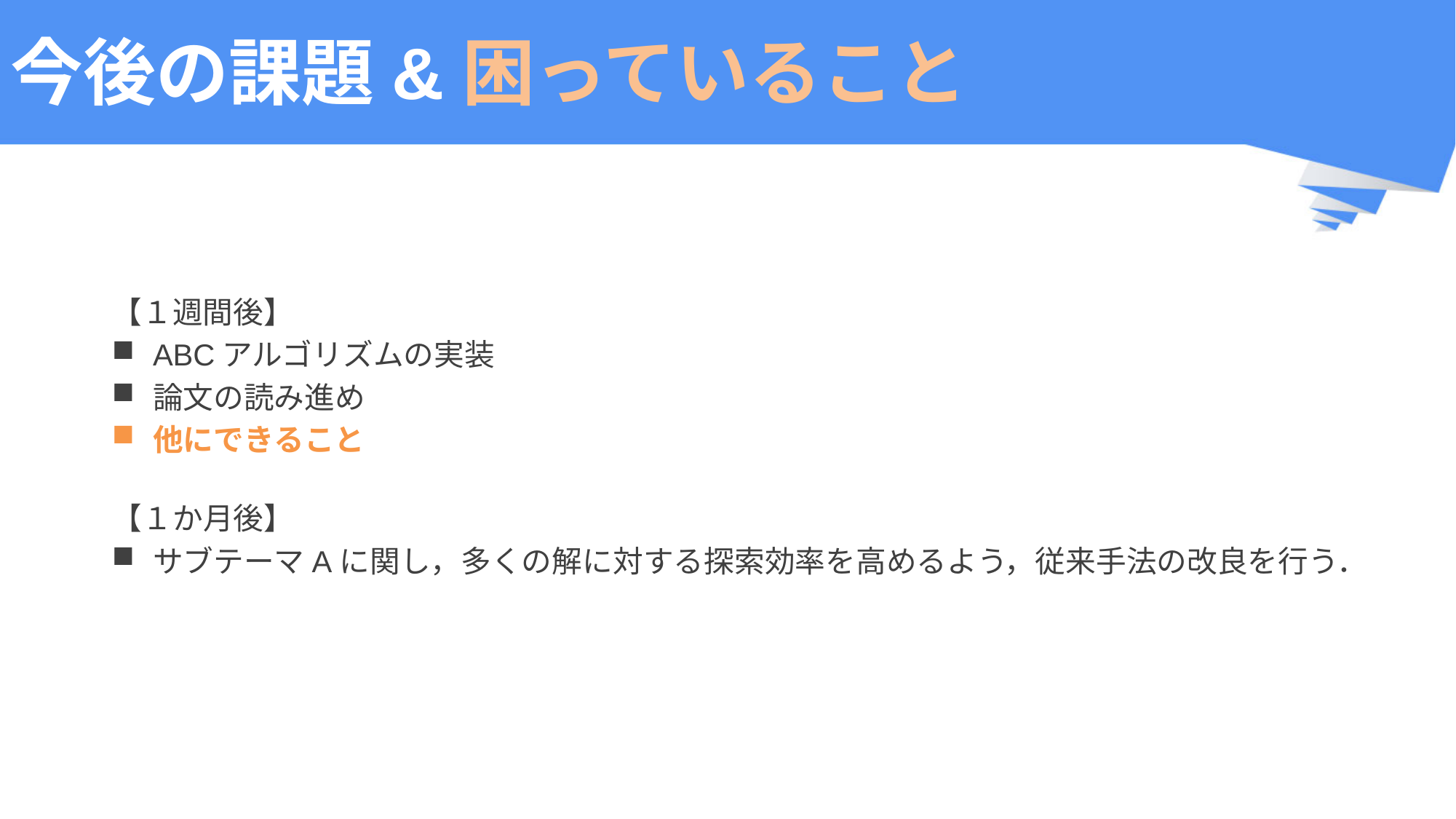

# 今後の課題&困っていること

【１週間後】
ABCアルゴリズムの実装
論文の読み進め
他にできること
【１か月後】
サブテーマAに関し，多くの解に対する探索効率を高めるよう，従来手法の改良を行う．